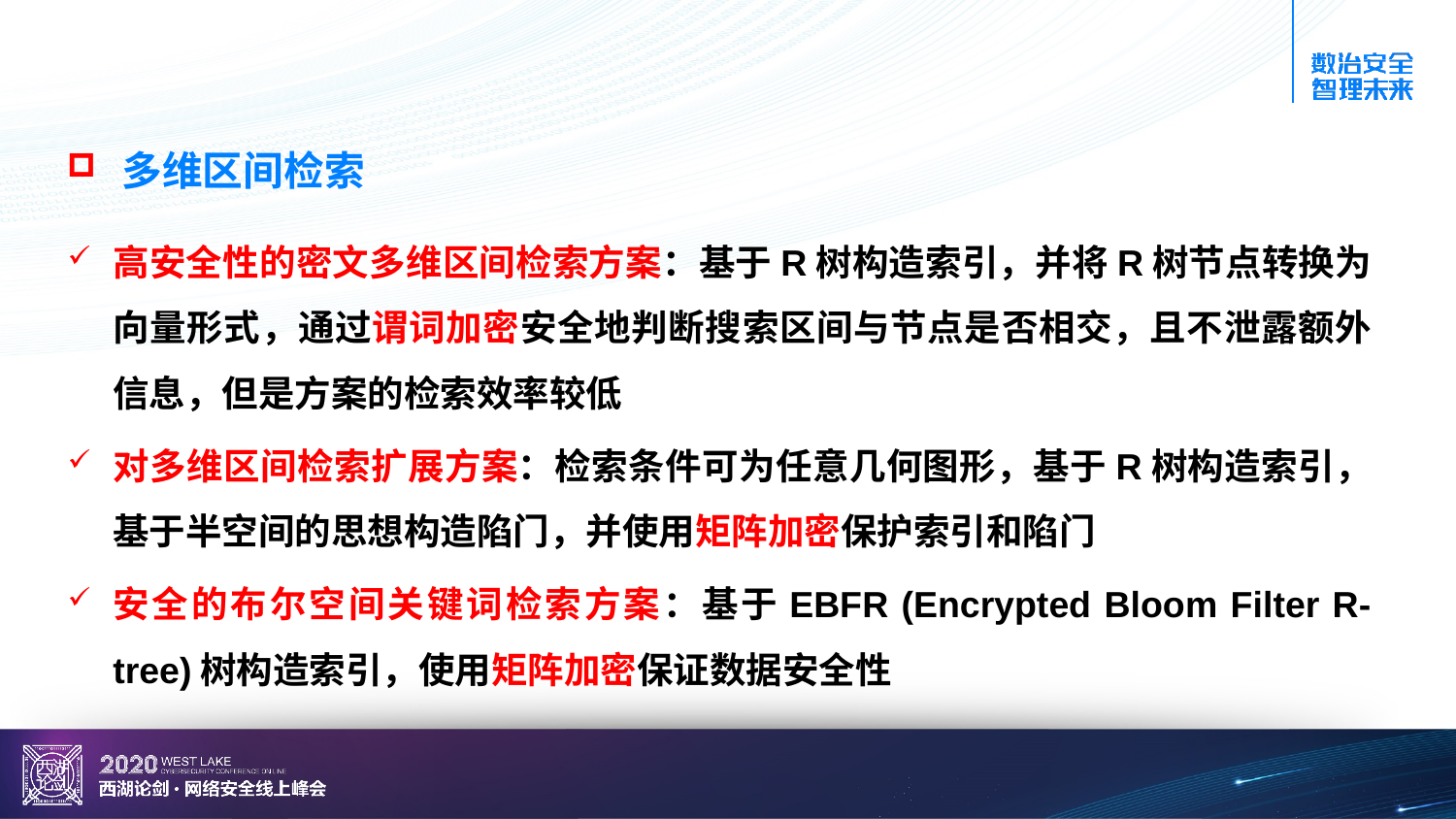

多维区间检索
高安全性的密文多维区间检索方案：基于R树构造索引，并将R树节点转换为向量形式，通过谓词加密安全地判断搜索区间与节点是否相交，且不泄露额外信息，但是方案的检索效率较低
对多维区间检索扩展方案：检索条件可为任意几何图形，基于R树构造索引，基于半空间的思想构造陷门，并使用矩阵加密保护索引和陷门
安全的布尔空间关键词检索方案：基于EBFR (Encrypted Bloom Filter R-tree)树构造索引，使用矩阵加密保证数据安全性